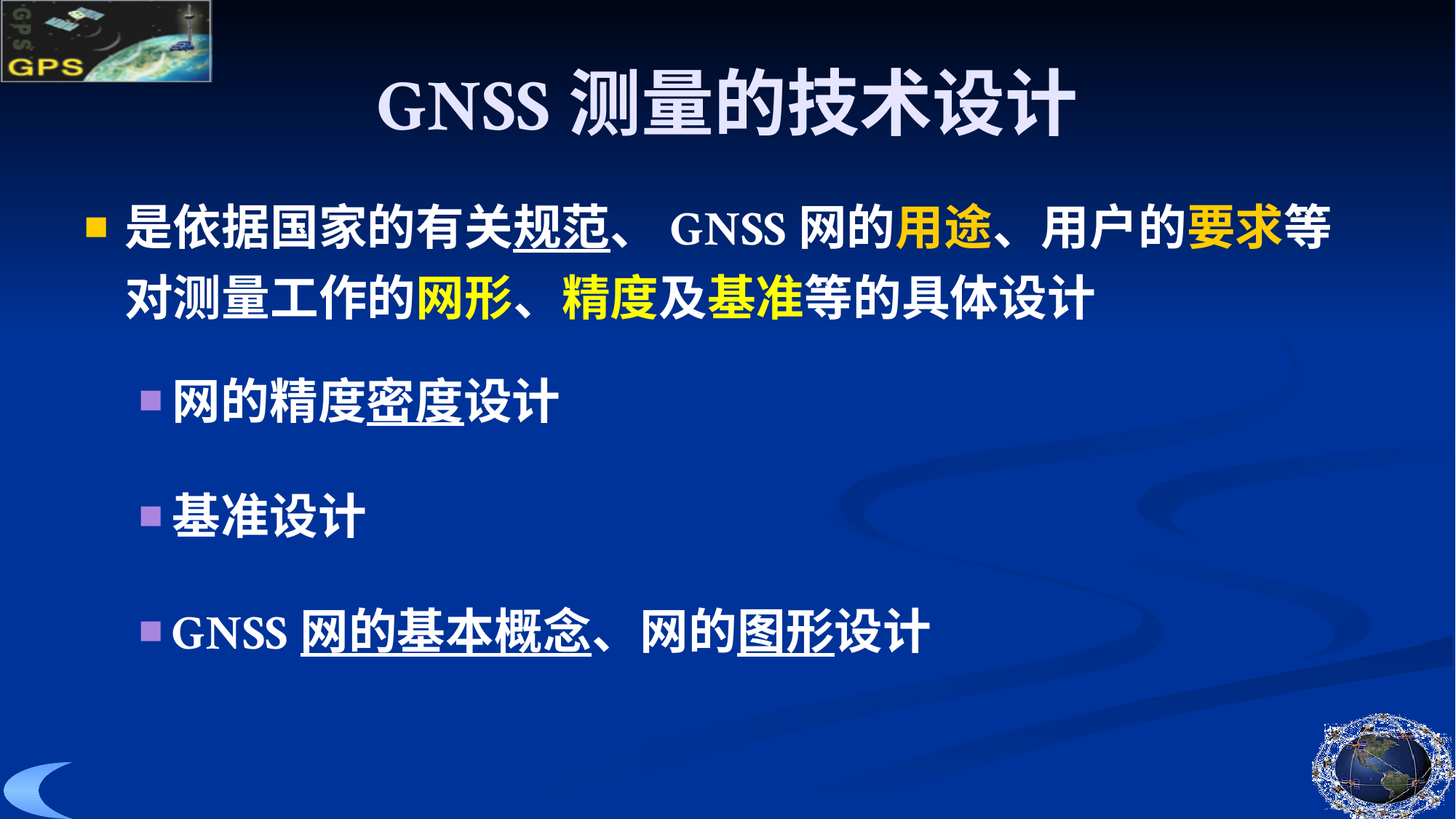

# GNSS测量的技术设计
是依据国家的有关规范、GNSS网的用途、用户的要求等对测量工作的网形、精度及基准等的具体设计
网的精度密度设计
基准设计
GNSS网的基本概念、网的图形设计